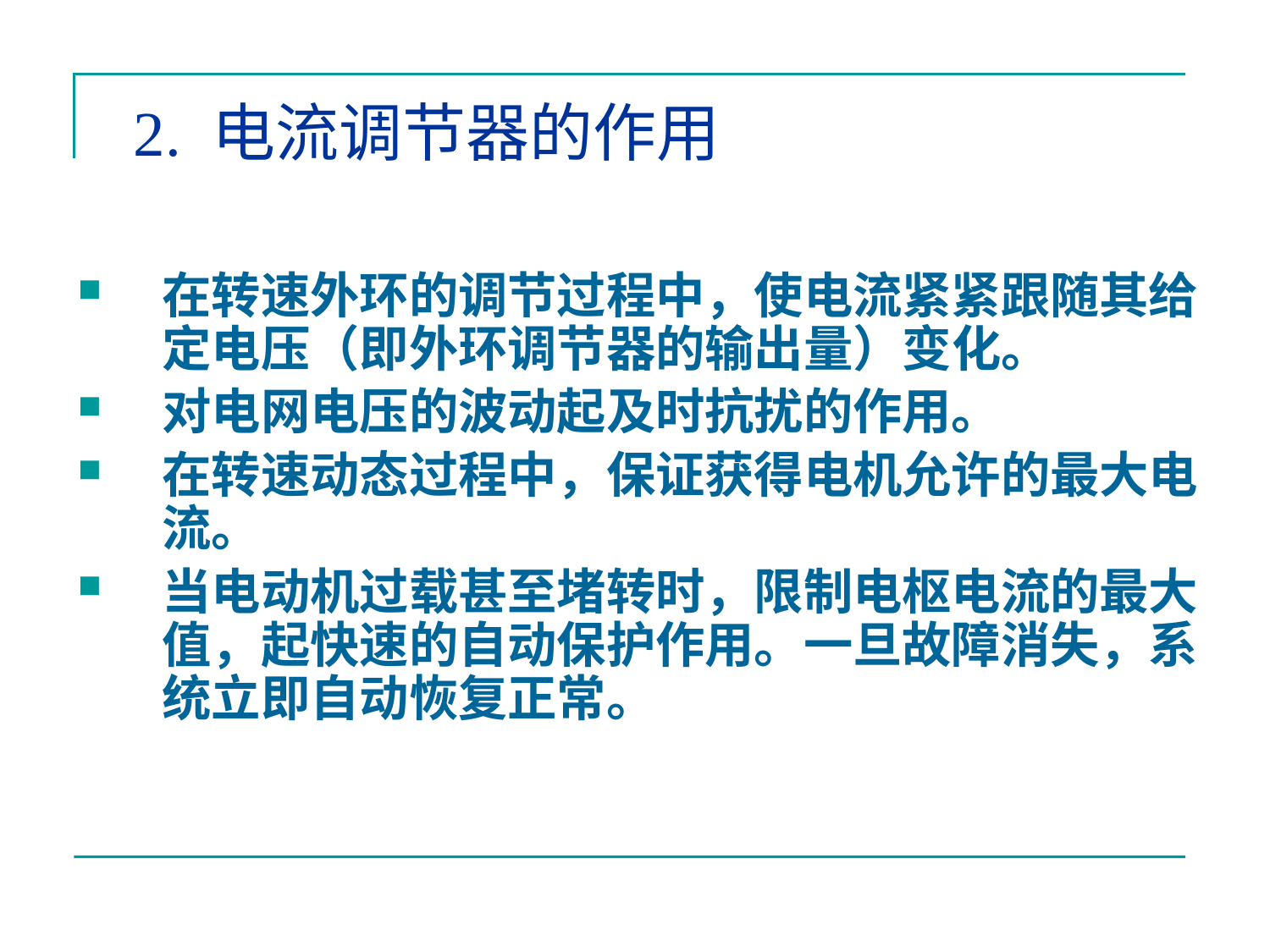

# 2. 电流调节器的作用
在转速外环的调节过程中，使电流紧紧跟随其给定电压（即外环调节器的输出量）变化。
对电网电压的波动起及时抗扰的作用。
在转速动态过程中，保证获得电机允许的最大电流。
当电动机过载甚至堵转时，限制电枢电流的最大值，起快速的自动保护作用。一旦故障消失，系统立即自动恢复正常。